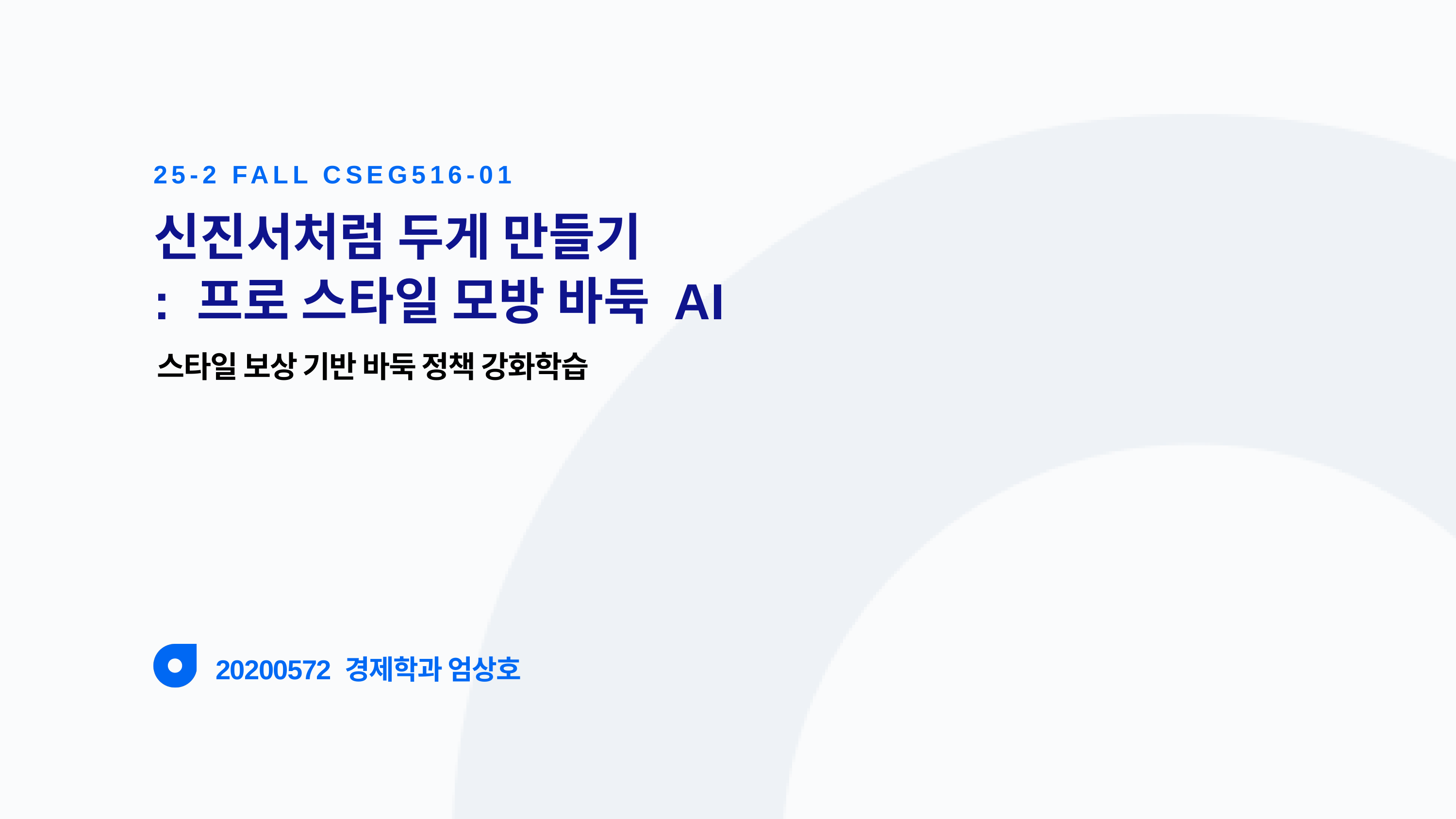

25-2 FALL CSEG516-01
신진서처럼 두게 만들기
: 프로 스타일 모방 바둑 AI
스타일 보상 기반 바둑 정책 강화학습

20200572 경제학과 엄상호